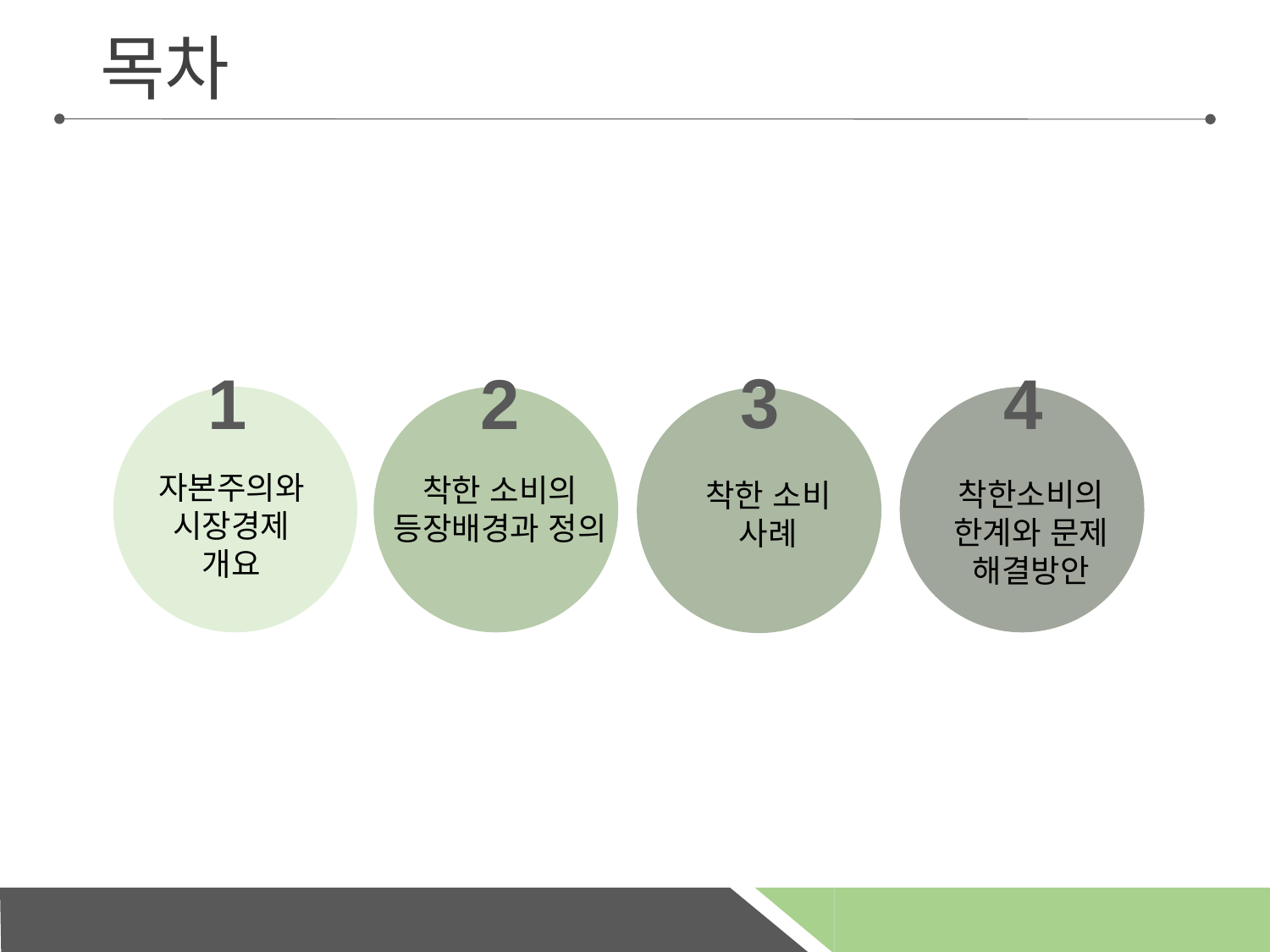

# 목차
3

착한 소비
사례
1

자본주의와 시장경제
개요
2

착한 소비의
등장배경과 정의
4

착한소비의 한계와 문제 해결방안